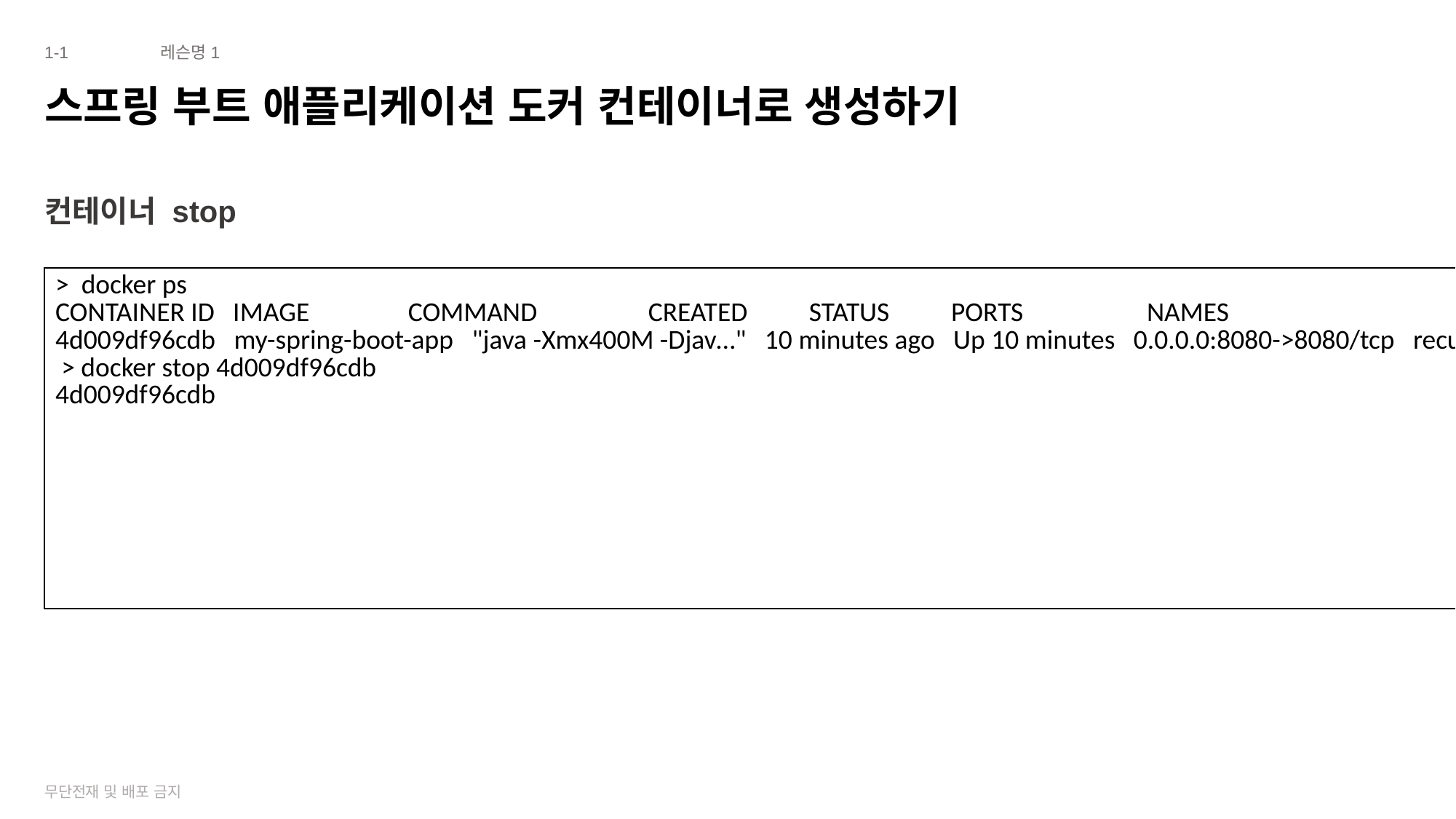

1-1
레슨명1
# 스프링 부트 애플리케이션 도커 컨테이너로 생성하기
컨테이너 stop

| > docker ps CONTAINER ID IMAGE COMMAND CREATED STATUS PORTS NAMES 4d009df96cdb my-spring-boot-app "java -Xmx400M -Djav…" 10 minutes ago Up 10 minutes 0.0.0.0:8080->8080/tcp recursing\_neumann > docker stop 4d009df96cdb 4d009df96cdb |
| --- |